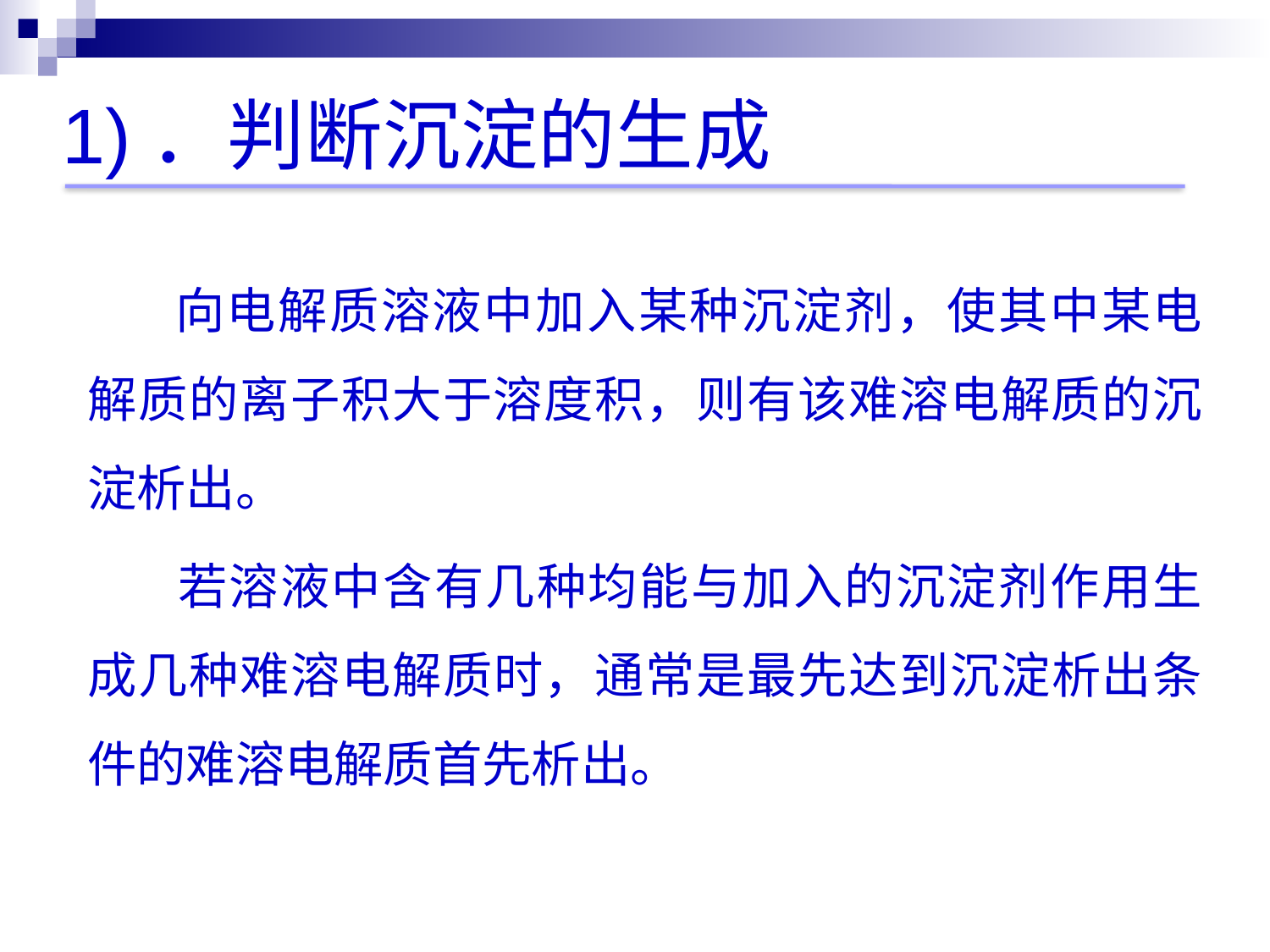

1)．判断沉淀的生成

向电解质溶液中加入某种沉淀剂，使其中某电解质的离子积大于溶度积，则有该难溶电解质的沉淀析出。
 若溶液中含有几种均能与加入的沉淀剂作用生成几种难溶电解质时，通常是最先达到沉淀析出条件的难溶电解质首先析出。